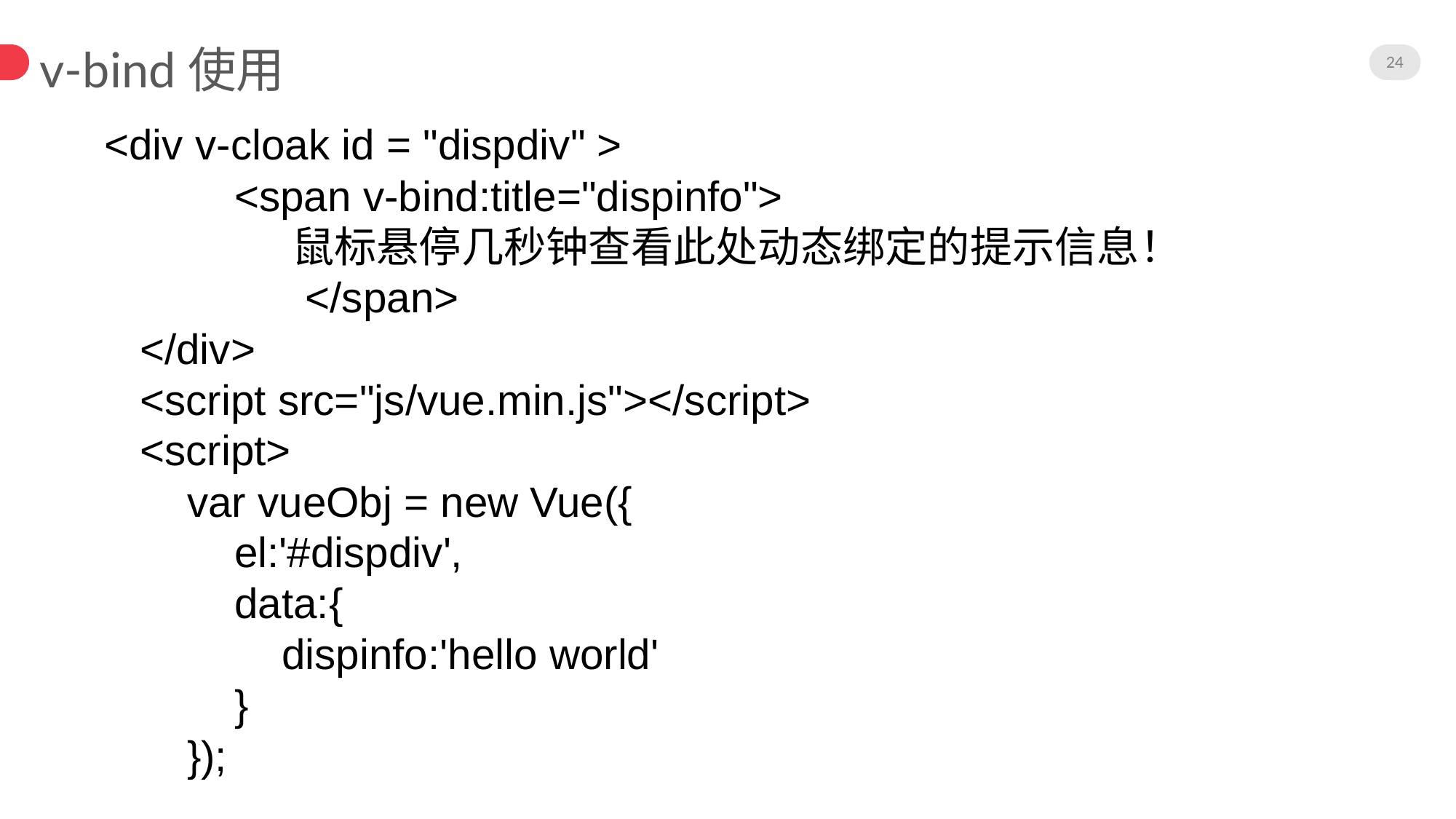

24
v-bind使用
 <div v-cloak id = "dispdiv" >
            <span v-bind:title="dispinfo">
                    鼠标悬停几秒钟查看此处动态绑定的提示信息！
                  </span>
    </div>
    <script src="js/vue.min.js"></script>
    <script>
        var vueObj = new Vue({
            el:'#dispdiv',
            data:{
                dispinfo:'hello world'
            }
        });